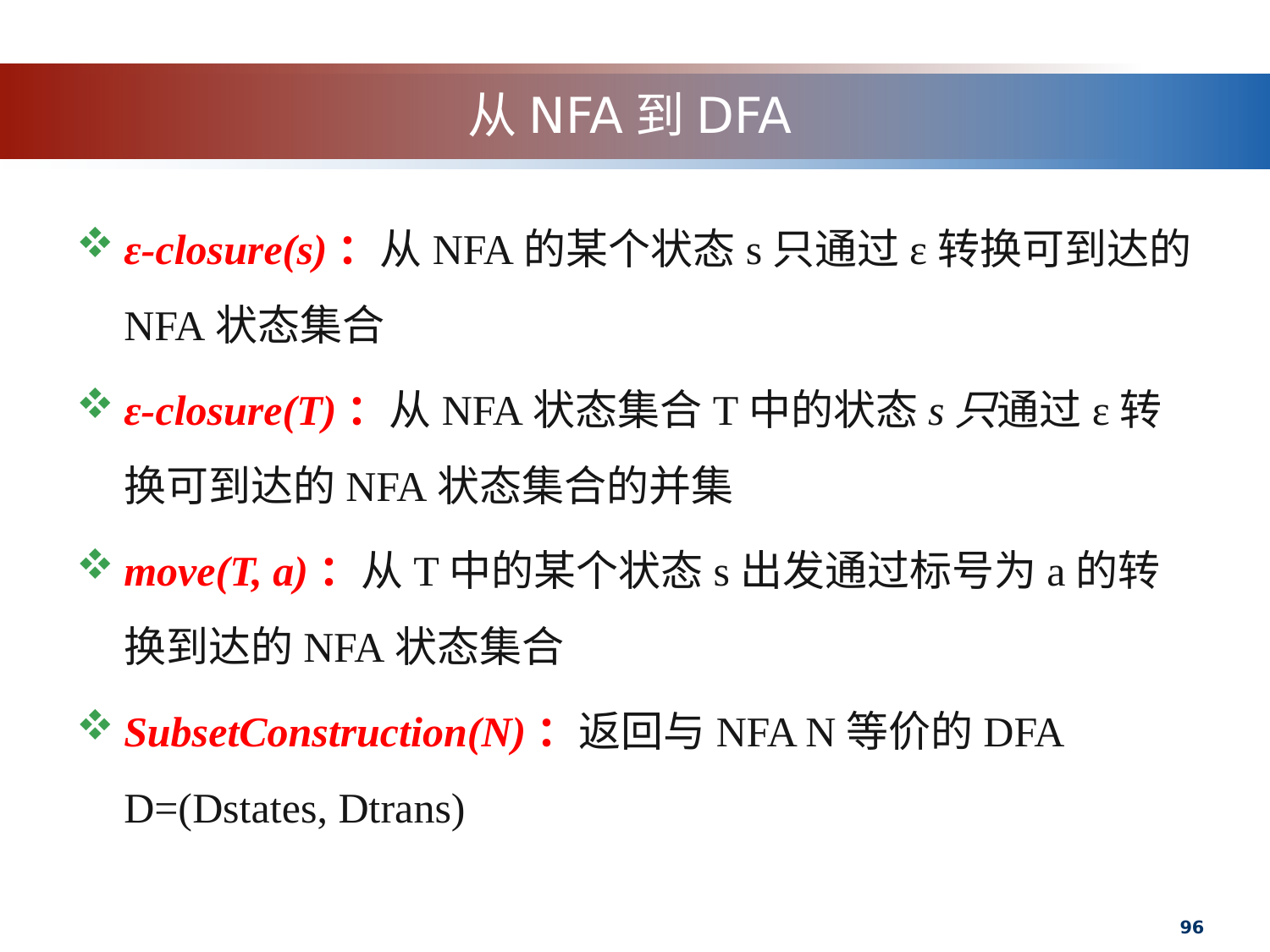

# 从NFA到DFA
ε-closure(s)：从NFA的某个状态s只通过ε转换可到达的NFA状态集合
ε-closure(T)：从NFA状态集合T中的状态s只通过ε转换可到达的NFA状态集合的并集
move(T, a)：从T中的某个状态s出发通过标号为a的转换到达的NFA状态集合
SubsetConstruction(N)：返回与NFA N等价的DFA D=(Dstates, Dtrans)
96